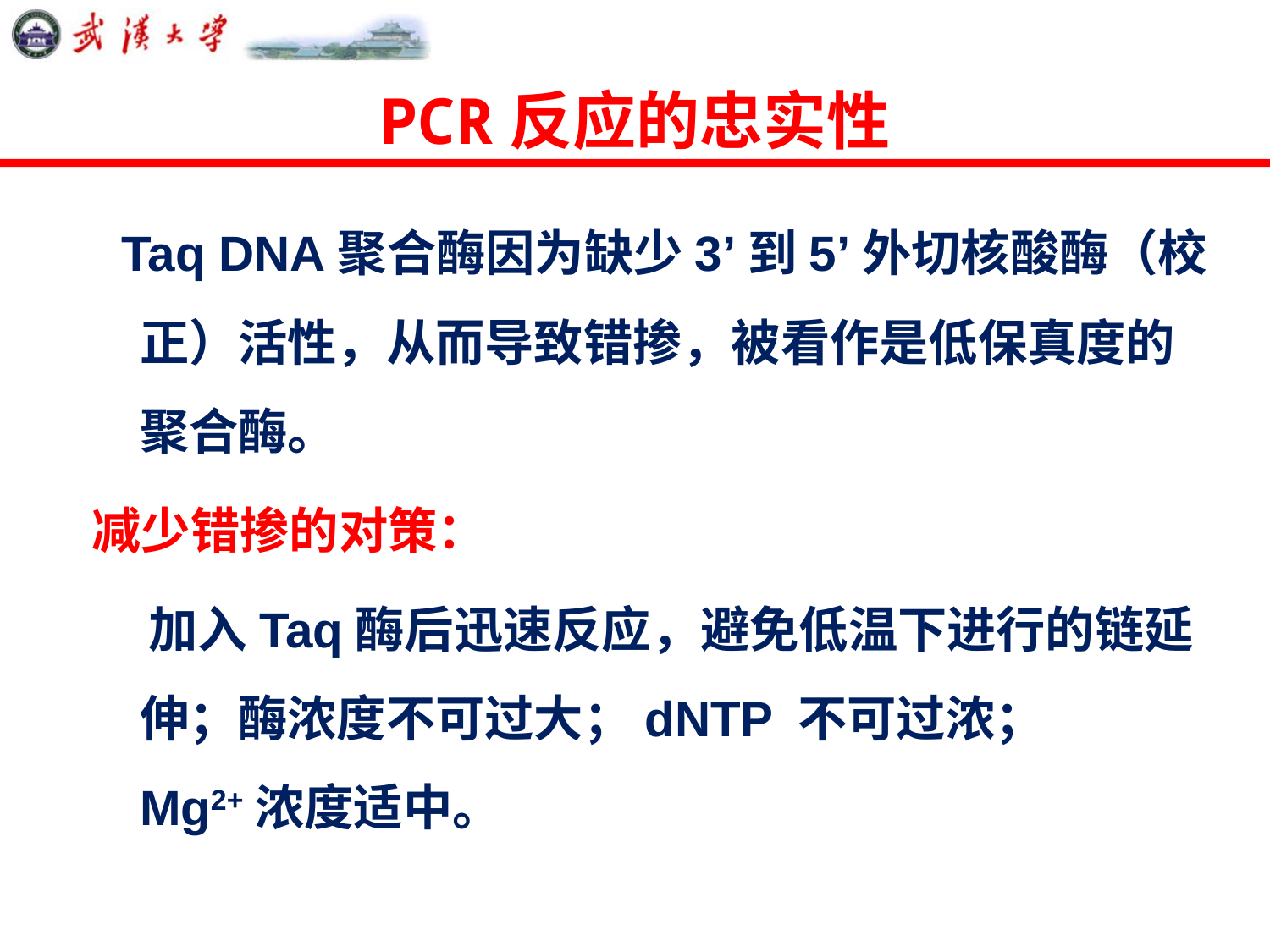

# PCR反应的忠实性
  Taq DNA聚合酶因为缺少3’到5’外切核酸酶（校正）活性，从而导致错掺，被看作是低保真度的聚合酶。
减少错掺的对策：
    加入Taq酶后迅速反应，避免低温下进行的链延伸；酶浓度不可过大；dNTP 不可过浓；Mg2+浓度适中。